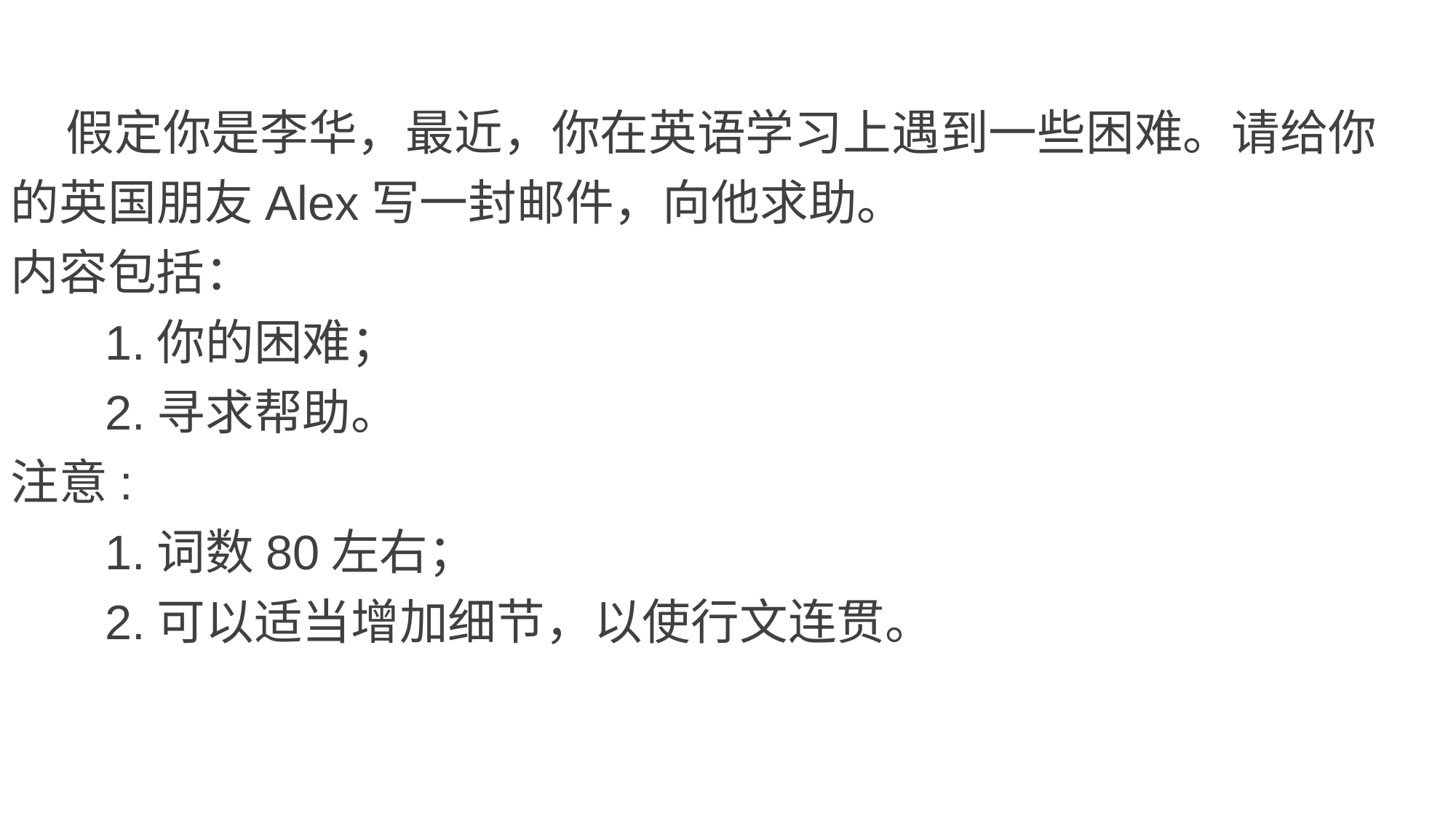

假定你是李华，最近，你在英语学习上遇到一些困难。请给你的英国朋友Alex写一封邮件，向他求助。
内容包括：
       1.你的困难；
       2.寻求帮助。
注意:
       1.词数80左右；
       2.可以适当增加细节，以使行文连贯。
试题